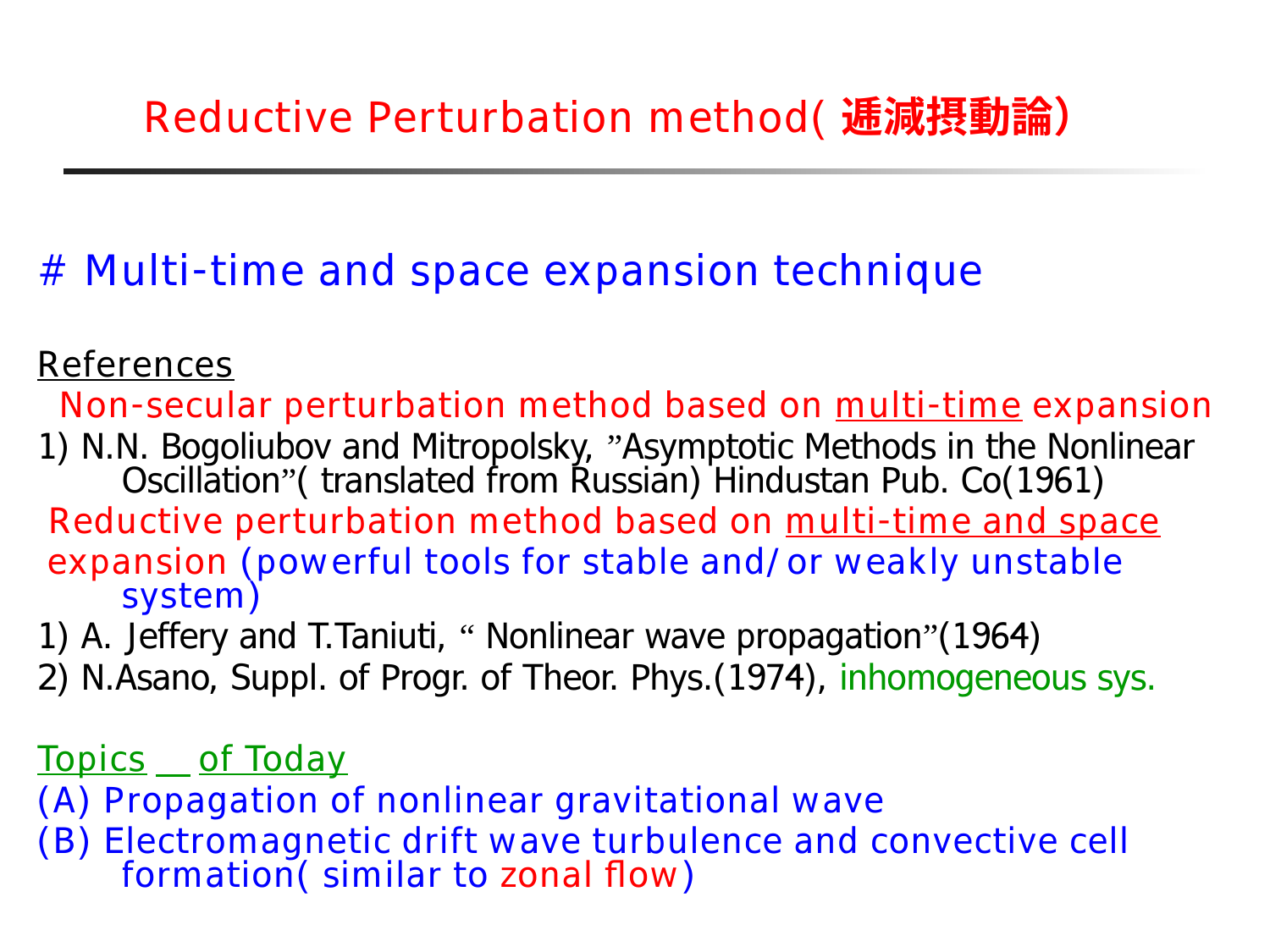

# Reductive Perturbation method(逓減摂動論）

# Multi-time and space expansion technique

References
  Non-secular perturbation method based on multi-time expansion
1) N.N. Bogoliubov and Mitropolsky, ”Asymptotic Methods in the Nonlinear Oscillation”( translated from Russian) Hindustan Pub. Co(1961)
 Reductive perturbation method based on multi-time and space
 expansion (powerful tools for stable and/or weakly unstable system)
1) A. Jeffery and T.Taniuti, “ Nonlinear wave propagation”(1964)
2) N.Asano, Suppl. of Progr. of Theor. Phys.(1974), inhomogeneous sys.

Topics　of Today
(A) Propagation of nonlinear gravitational wave
(B) Electromagnetic drift wave turbulence and convective cell formation( similar to zonal flow)